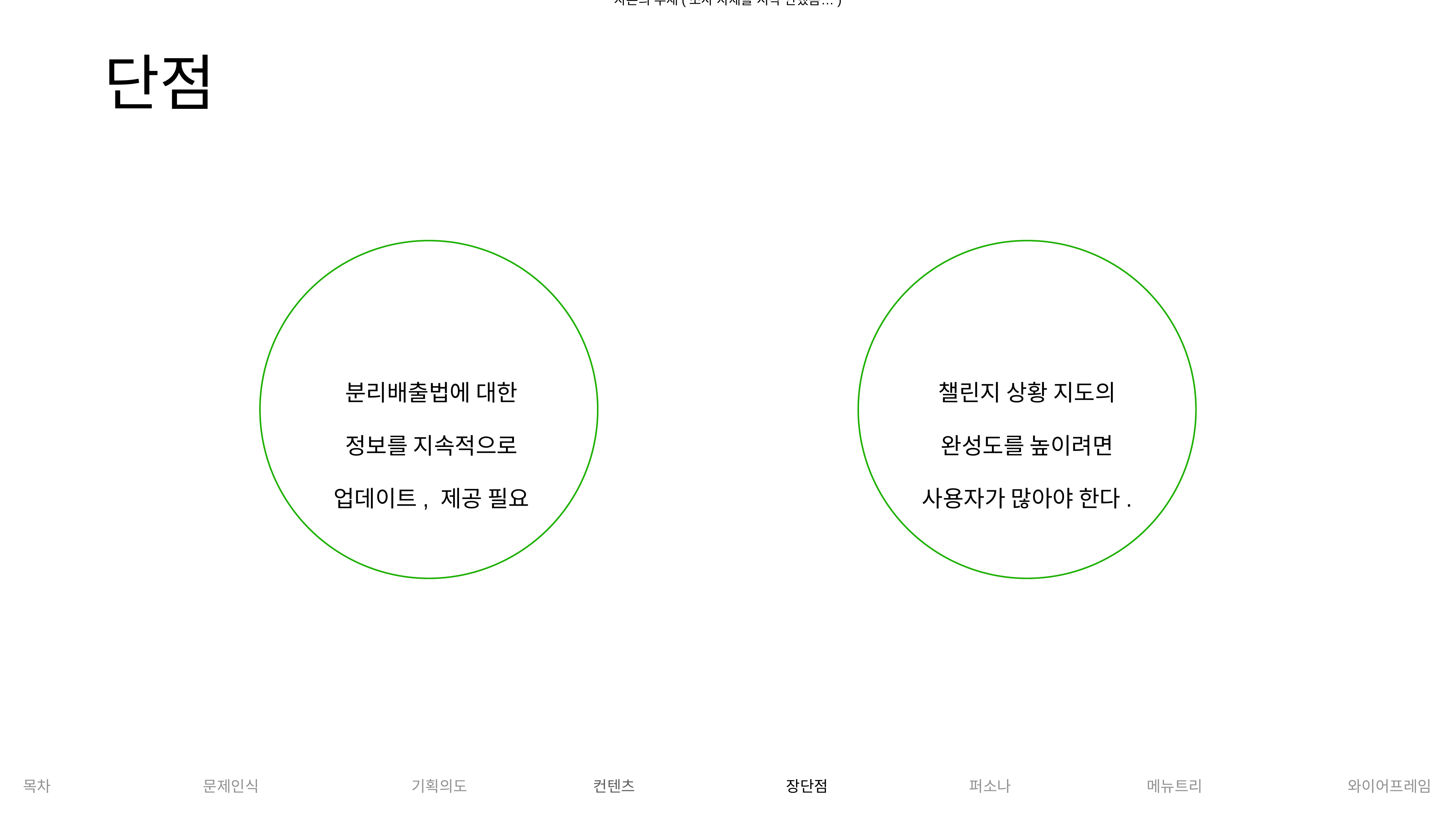

단점

자본의 부재(조사 자체를 시작 안했음…)
단점

분리배출법에 대한
정보를 지속적으로
업데이트, 제공 필요
챌린지 상황 지도의
완성도를 높이려면
사용자가 많아야 한다.
목차
문제인식
기획의도
컨텐츠
장단점
퍼소나
메뉴트리
와이어프레임